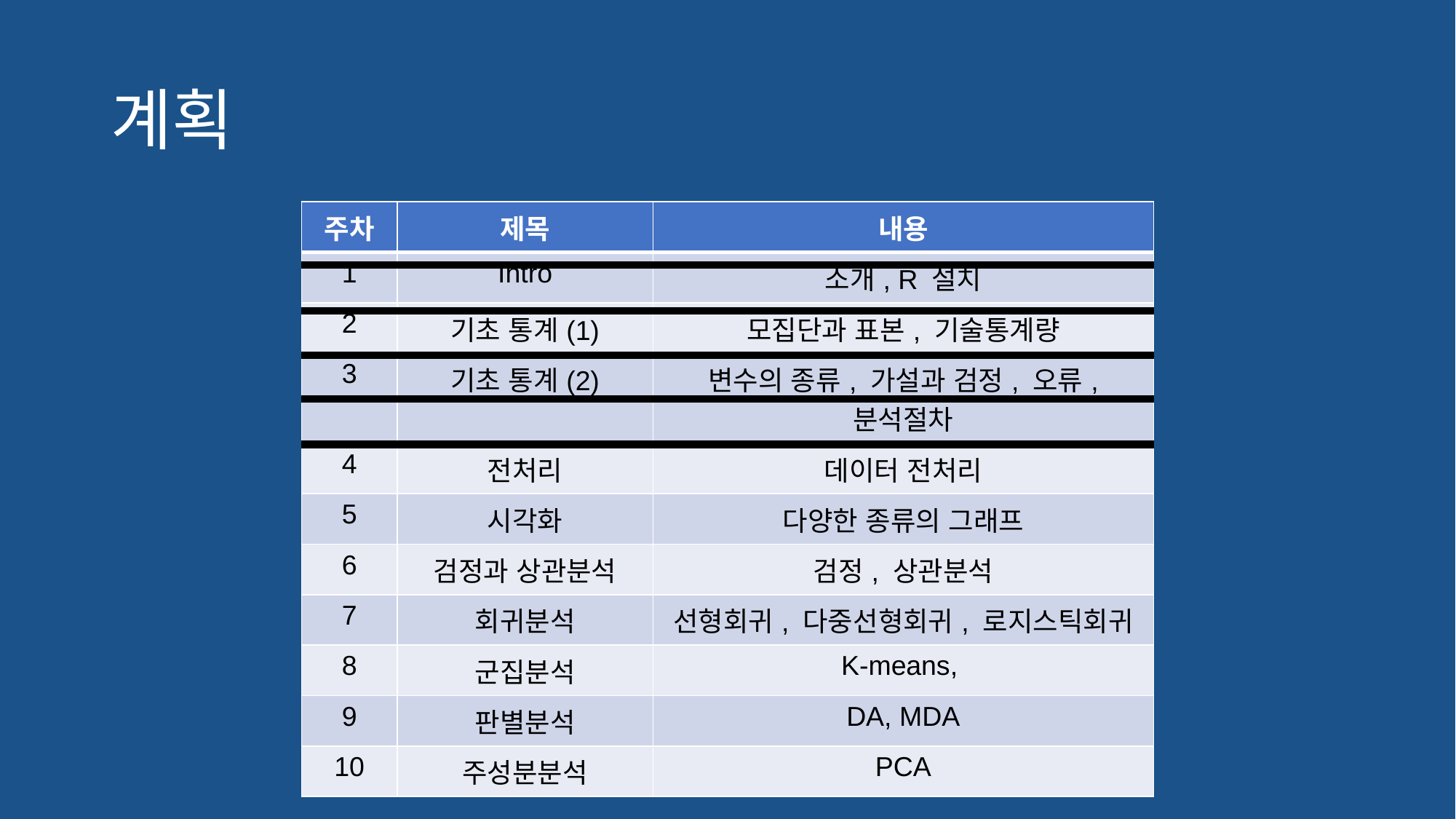

# 계획
| 주차 | 제목 | 내용 |
| --- | --- | --- |
| 1 | Intro | 소개, R 설치 |
| 2 | 기초 통계(1) | 모집단과 표본, 기술통계량 |
| 3 | 기초 통계(2) | 변수의 종류, 가설과 검정, 오류, 분석절차 |
| 4 | 전처리 | 데이터 전처리 |
| 5 | 시각화 | 다양한 종류의 그래프 |
| 6 | 검정과 상관분석 | 검정, 상관분석 |
| 7 | 회귀분석 | 선형회귀, 다중선형회귀, 로지스틱회귀 |
| 8 | 군집분석 | K-means, |
| 9 | 판별분석 | DA, MDA |
| 10 | 주성분분석 | PCA |